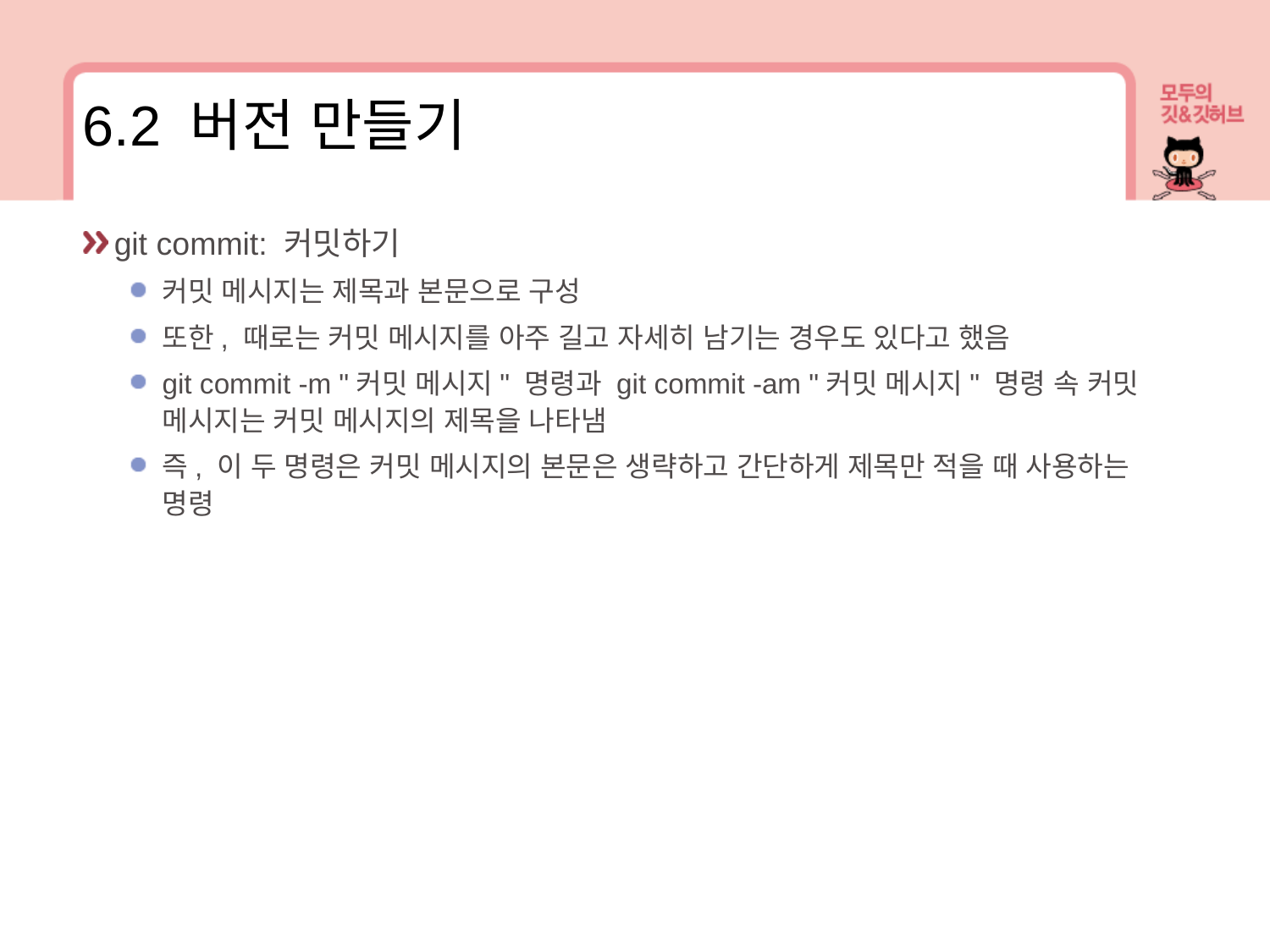

6.2 버전 만들기
git commit: 커밋하기
커밋 메시지는 제목과 본문으로 구성
또한, 때로는 커밋 메시지를 아주 길고 자세히 남기는 경우도 있다고 했음
git commit -m "커밋 메시지" 명령과 git commit -am "커밋 메시지" 명령 속 커밋 메시지는 커밋 메시지의 제목을 나타냄
즉, 이 두 명령은 커밋 메시지의 본문은 생략하고 간단하게 제목만 적을 때 사용하는 명령